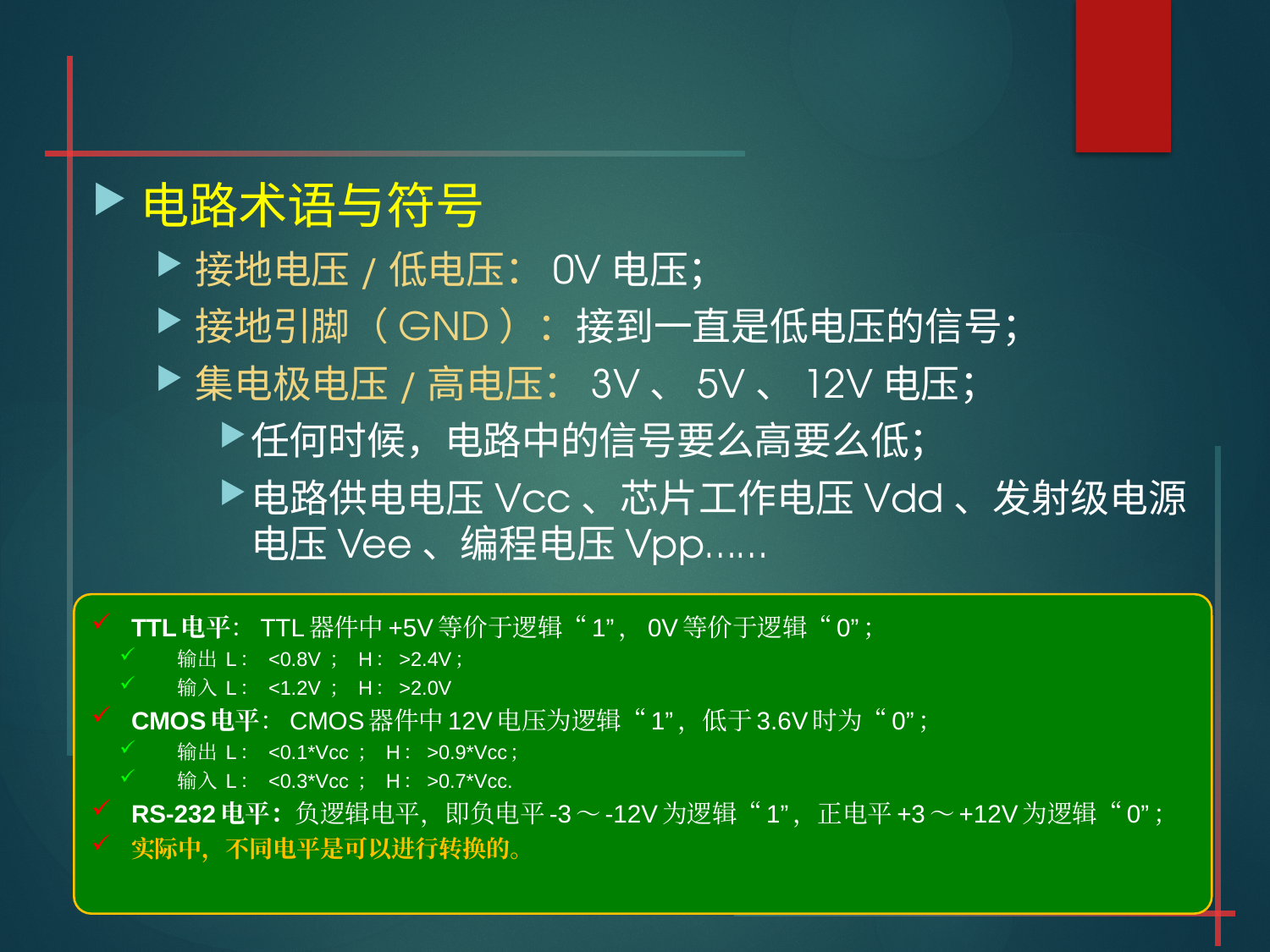

14
#
电路术语与符号
接地电压/低电压：0V电压；
接地引脚（GND）：接到一直是低电压的信号；
集电极电压/高电压：3V、5V、12V电压；
任何时候，电路中的信号要么高要么低；
电路供电电压Vcc、芯片工作电压Vdd、发射级电源电压Vee、编程电压Vpp……
TTL电平：TTL器件中+5V等价于逻辑“1”，0V等价于逻辑“0”；
输出 L： <0.8V ； H：>2.4V；
输入 L： <1.2V ； H：>2.0V
CMOS电平：CMOS器件中12V电压为逻辑“1”，低于3.6V时为“0”；
输出 L： <0.1*Vcc ； H：>0.9*Vcc；
输入 L： <0.3*Vcc ； H：>0.7*Vcc.
RS-232电平：负逻辑电平，即负电平-3～-12V为逻辑“1”，正电平+3～+12V为逻辑“0”；
实际中，不同电平是可以进行转换的。